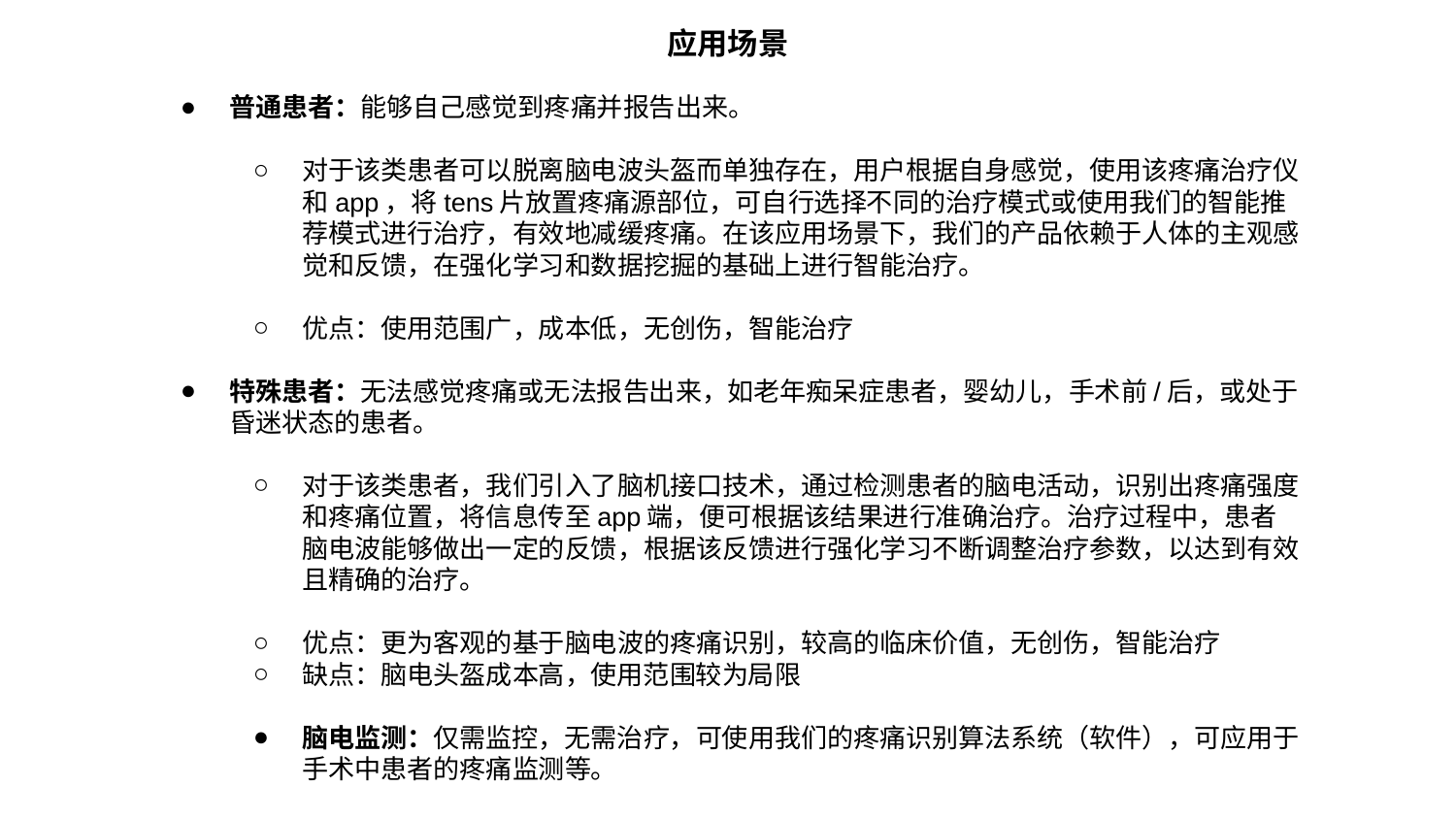

应用场景
普通患者：能够自己感觉到疼痛并报告出来。

对于该类患者可以脱离脑电波头盔而单独存在，用户根据自身感觉，使用该疼痛治疗仪和app，将tens片放置疼痛源部位，可自行选择不同的治疗模式或使用我们的智能推荐模式进行治疗，有效地减缓疼痛。在该应用场景下，我们的产品依赖于人体的主观感觉和反馈，在强化学习和数据挖掘的基础上进行智能治疗。

优点：使用范围广，成本低，无创伤，智能治疗

特殊患者：无法感觉疼痛或无法报告出来，如老年痴呆症患者，婴幼儿，手术前/后，或处于昏迷状态的患者。

对于该类患者，我们引入了脑机接口技术，通过检测患者的脑电活动，识别出疼痛强度和疼痛位置，将信息传至app端，便可根据该结果进行准确治疗。治疗过程中，患者脑电波能够做出一定的反馈，根据该反馈进行强化学习不断调整治疗参数，以达到有效且精确的治疗。

优点：更为客观的基于脑电波的疼痛识别，较高的临床价值，无创伤，智能治疗
缺点：脑电头盔成本高，使用范围较为局限

脑电监测：仅需监控，无需治疗，可使用我们的疼痛识别算法系统（软件），可应用于手术中患者的疼痛监测等。